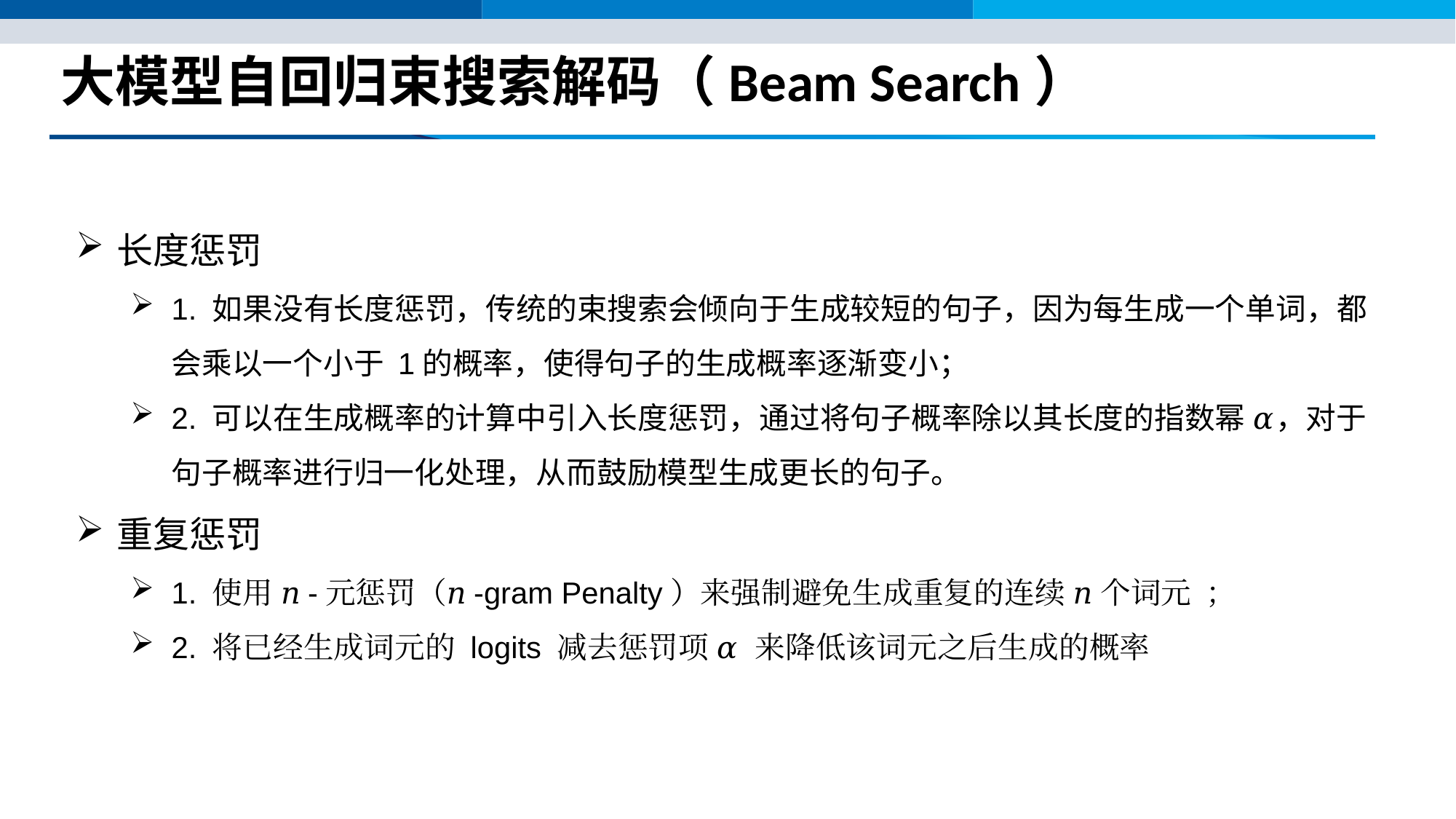

# 大模型自回归束搜索解码（Beam Search）
长度惩罚
﻿1. 如果没有长度惩罚，传统的束搜索会倾向于生成较短的句子，因为每生成一个单词，都会乘以一个小于 1的概率，使得句子的生成概率逐渐变小；
﻿2. 可以在生成概率的计算中引入长度惩罚，通过将句子概率除以其长度的指数幂 𝛼，对于句子概率进行归一化处理，从而鼓励模型生成更长的句子。
重复惩罚
1. ﻿使用 𝑛-元惩罚（𝑛-gram Penalty）来强制避免生成重复的连续 𝑛 个词元﻿；
2. ﻿将已经生成词元的 logits 减去惩罚项 𝛼 来降低该词元之后生成的概率